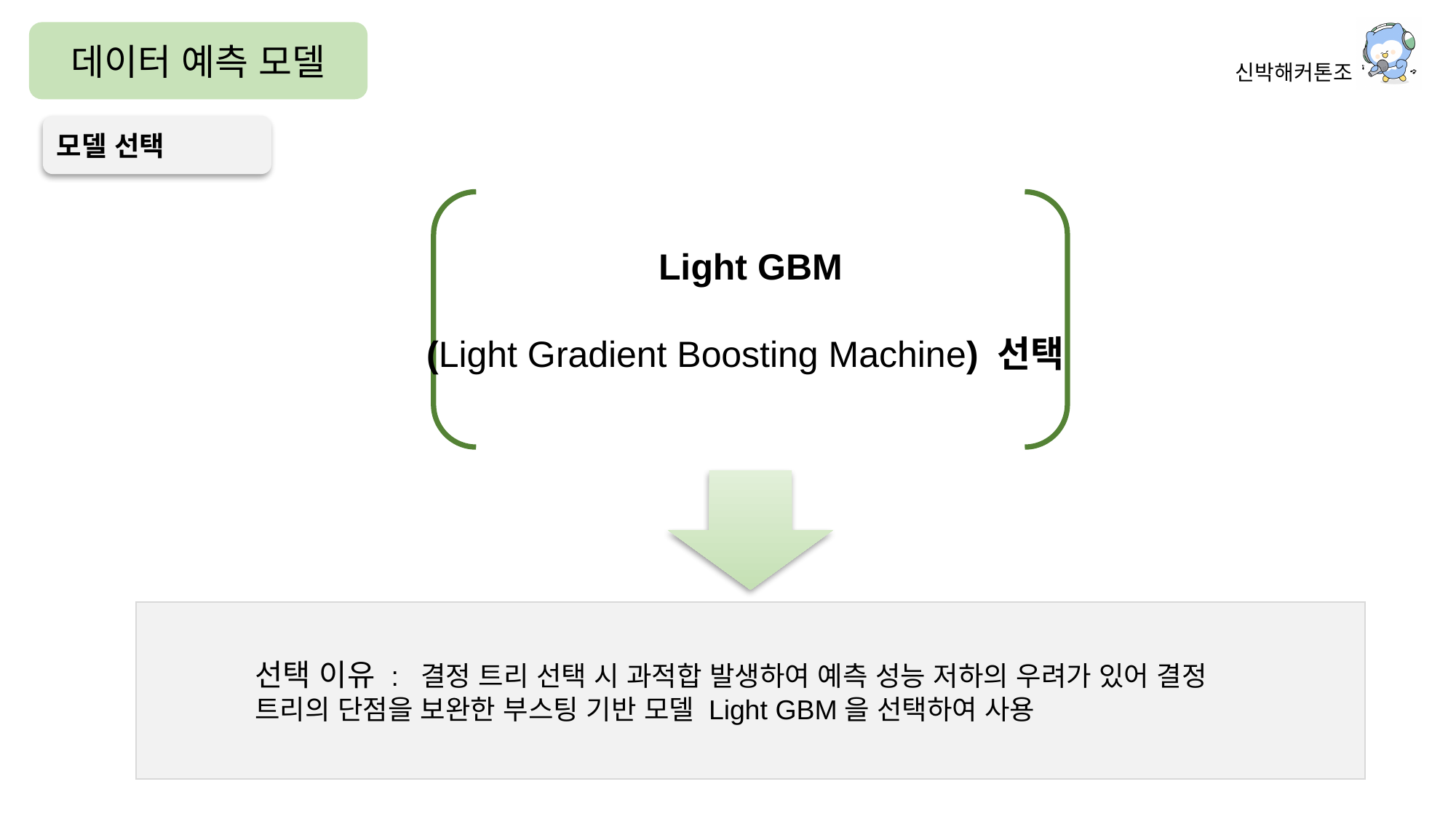

데이터 예측 모델
모델 선택

Light GBM

(Light Gradient Boosting Machine) 선택

선택 이유 :  결정 트리 선택 시 과적합 발생하여 예측 성능 저하의 우려가 있어 결정 트리의 단점을 보완한 부스팅 기반 모델 Light GBM을 선택하여 사용